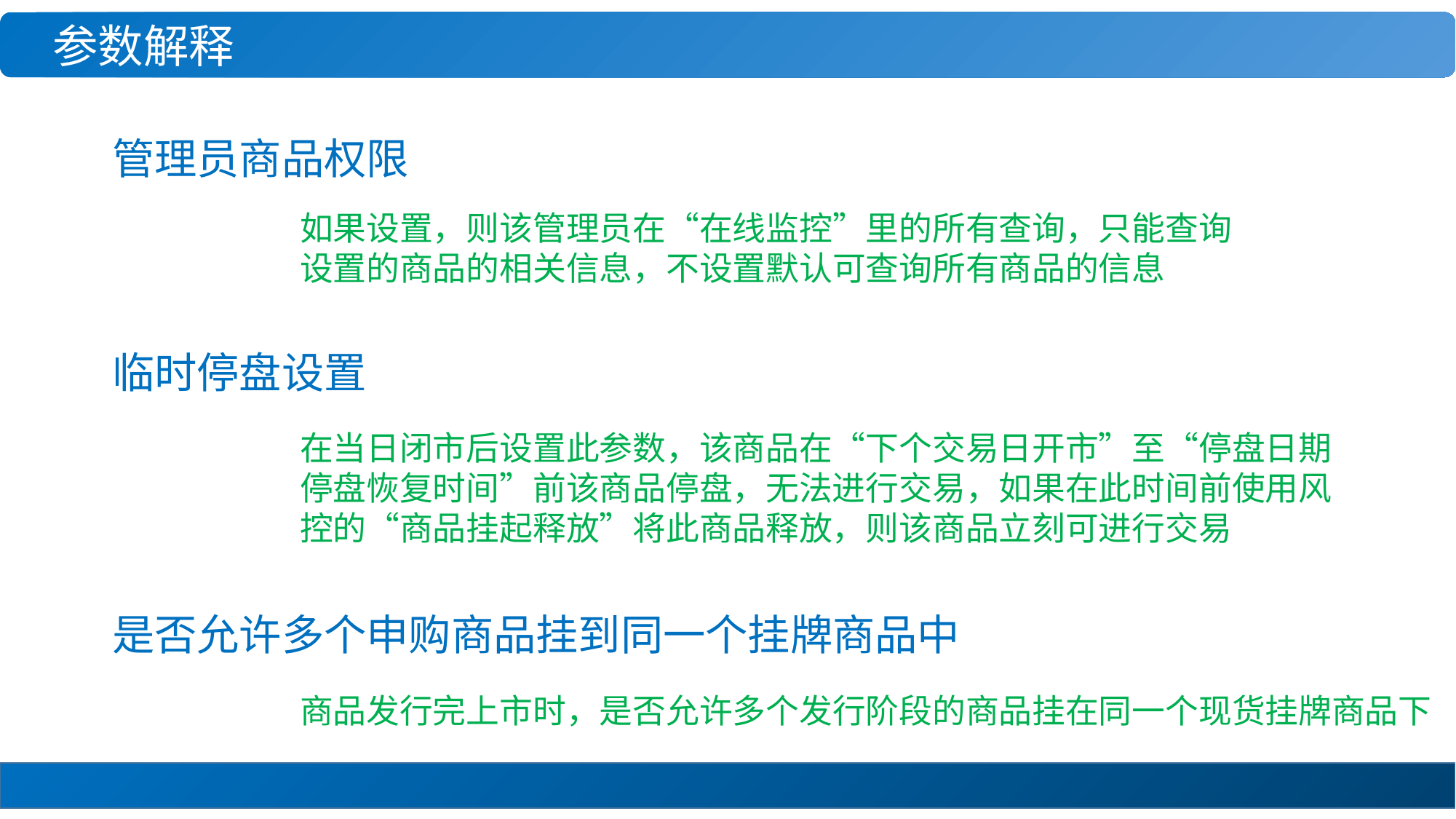

参数解释

管理员商品权限
如果设置，则该管理员在“在线监控”里的所有查询，只能查询设置的商品的相关信息，不设置默认可查询所有商品的信息
临时停盘设置
在当日闭市后设置此参数，该商品在“下个交易日开市”至“停盘日期停盘恢复时间”前该商品停盘，无法进行交易，如果在此时间前使用风控的“商品挂起释放”将此商品释放，则该商品立刻可进行交易
是否允许多个申购商品挂到同一个挂牌商品中
商品发行完上市时，是否允许多个发行阶段的商品挂在同一个现货挂牌商品下